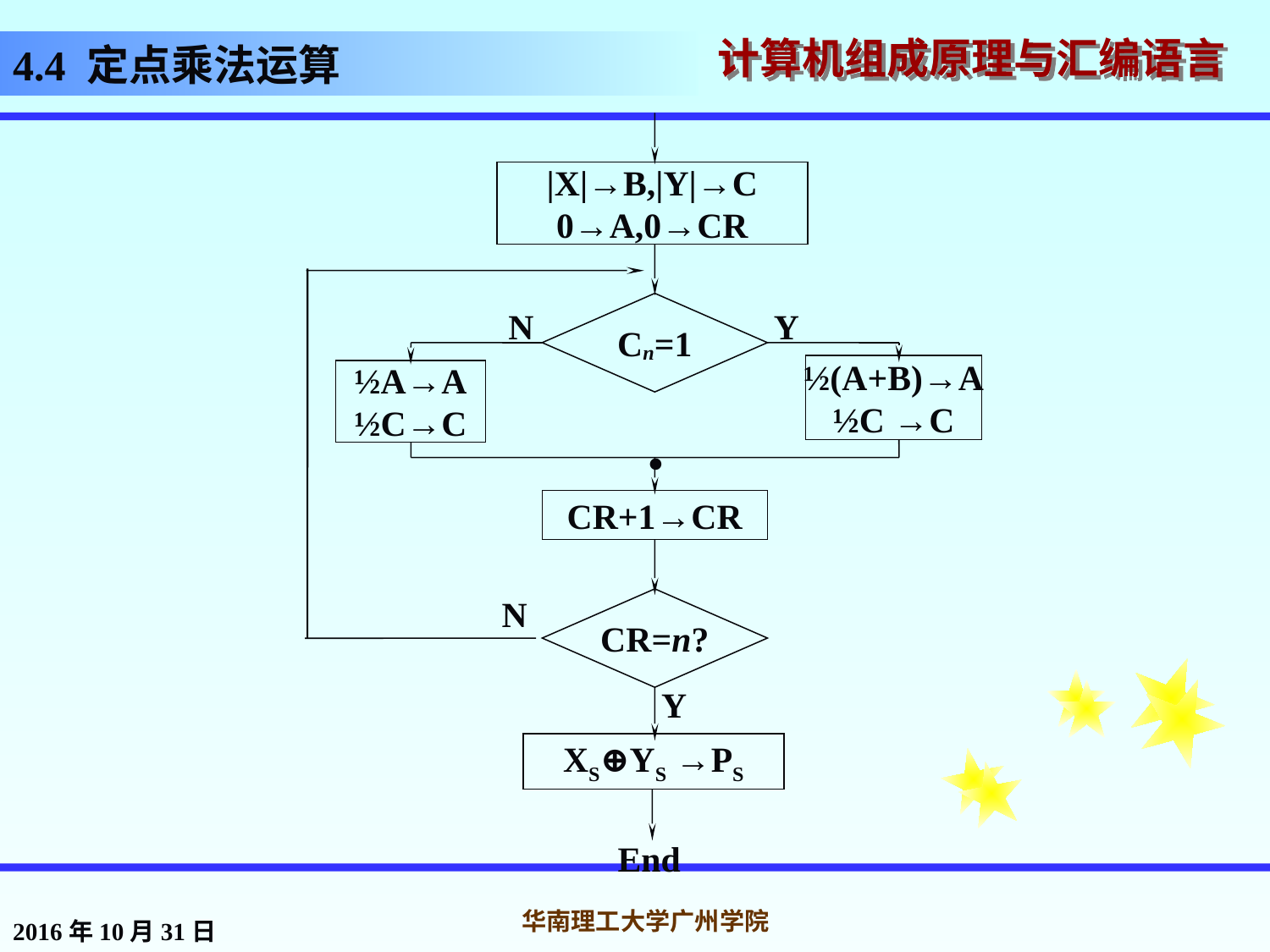

# 4.4 定点乘法运算

|X|→B,|Y|→C
0→A,0→CR

Cn=1
N
Y

½(A+B)→A
½C →C
½A→A
½C→C
.

CR+1→CR

N
CR=n?

Y

XS⊕YS →PS

End

2016年10月31日
华南理工大学广州学院